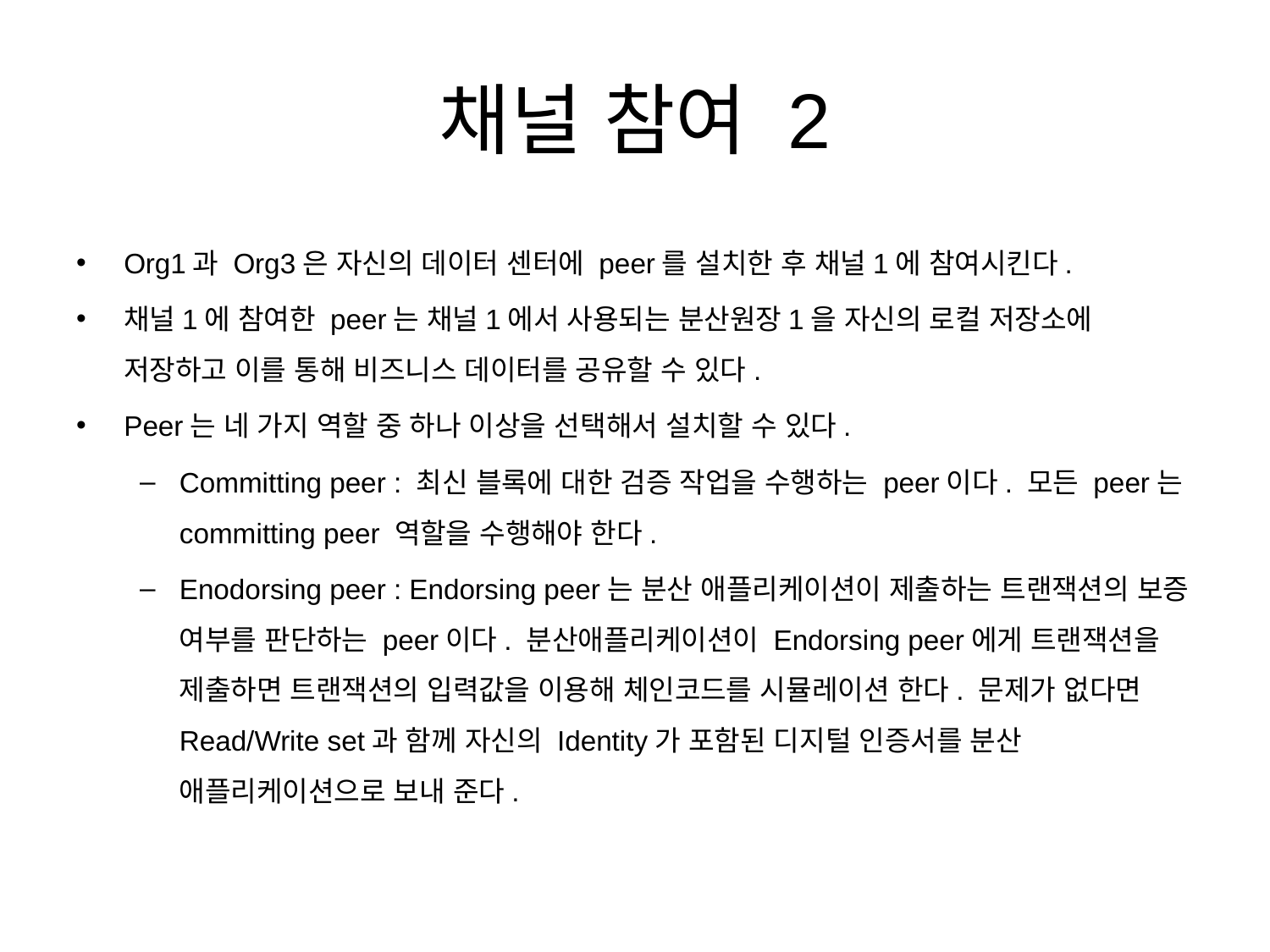

# 채널 참여 2
Org1과 Org3은 자신의 데이터 센터에 peer를 설치한 후 채널1에 참여시킨다.
채널1에 참여한 peer는 채널1에서 사용되는 분산원장1을 자신의 로컬 저장소에 저장하고 이를 통해 비즈니스 데이터를 공유할 수 있다.
Peer는 네 가지 역할 중 하나 이상을 선택해서 설치할 수 있다.
Committing peer : 최신 블록에 대한 검증 작업을 수행하는 peer이다. 모든 peer는 committing peer 역할을 수행해야 한다.
Enodorsing peer : Endorsing peer는 분산 애플리케이션이 제출하는 트랜잭션의 보증 여부를 판단하는 peer이다. 분산애플리케이션이 Endorsing peer에게 트랜잭션을 제출하면 트랜잭션의 입력값을 이용해 체인코드를 시뮬레이션 한다. 문제가 없다면 Read/Write set과 함께 자신의 Identity가 포함된 디지털 인증서를 분산 애플리케이션으로 보내 준다.